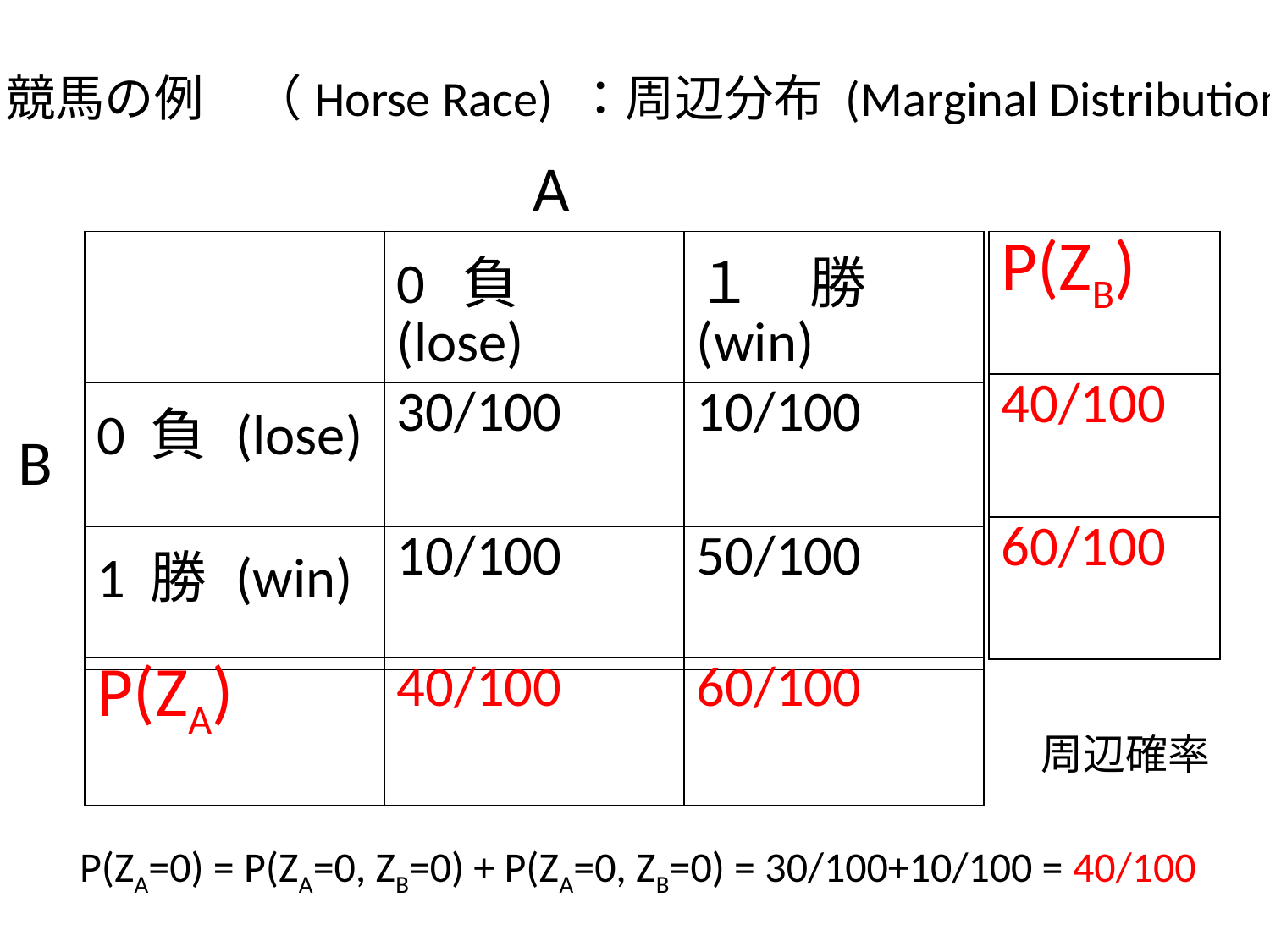

競馬の例　（Horse Race) ：周辺分布 (Marginal Distribution)
A
| P(ZB) |
| --- |
| 40/100 |
| 60/100 |
|  | 0 負 (lose) | １　勝 (win) |
| --- | --- | --- |
| 0 負 (lose) | 30/100 | 10/100 |
| 1 勝 (win) | 10/100 | 50/100 |
B
| P(ZA) | 40/100 | 60/100 |
| --- | --- | --- |
周辺確率
P(ZA=0) = P(ZA=0, ZB=0) + P(ZA=0, ZB=0) = 30/100+10/100 = 40/100